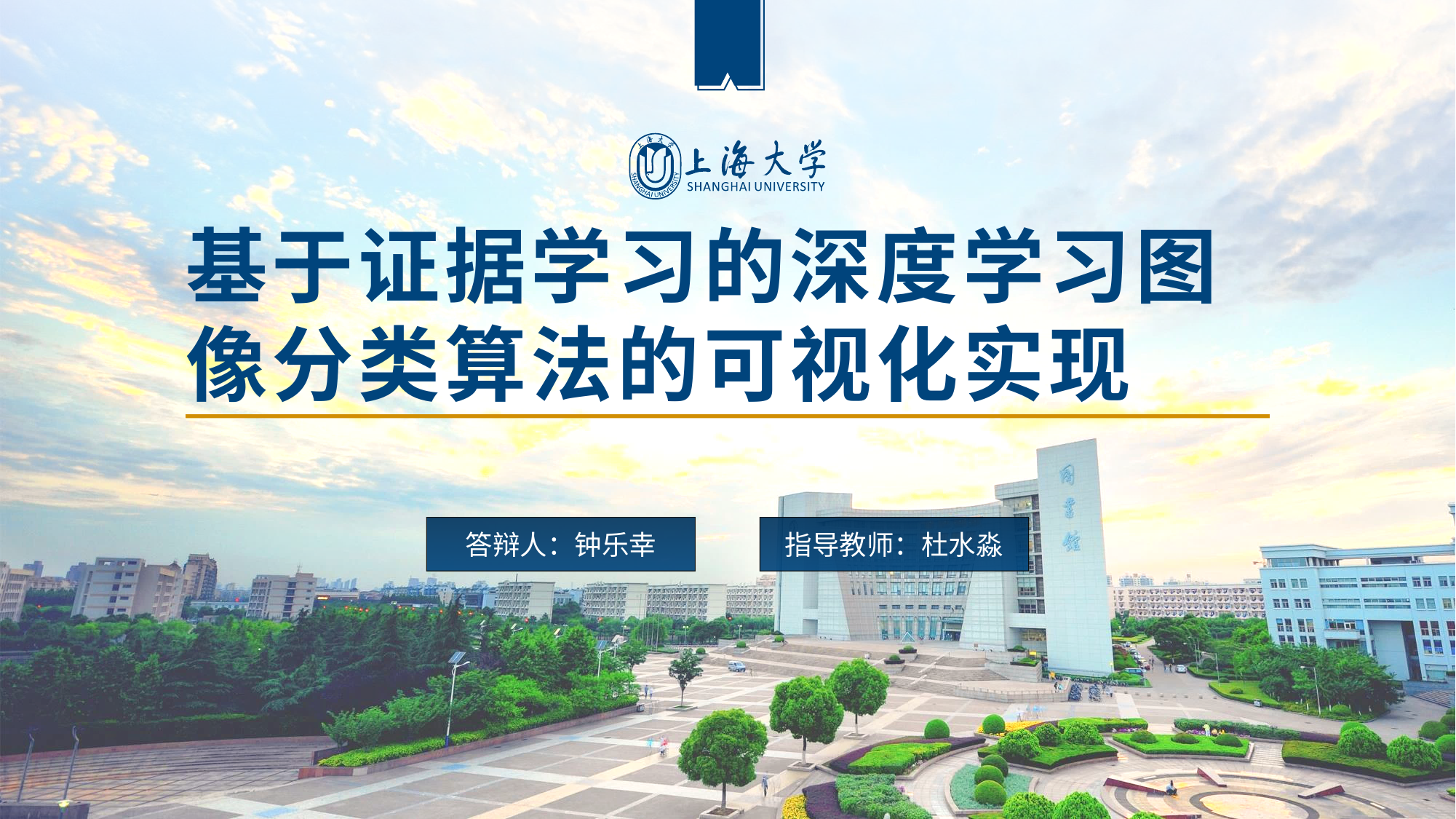

# 基于证据学习的深度学习图像分类算法的可视化实现
答辩人：钟乐幸
指导教师：杜水淼